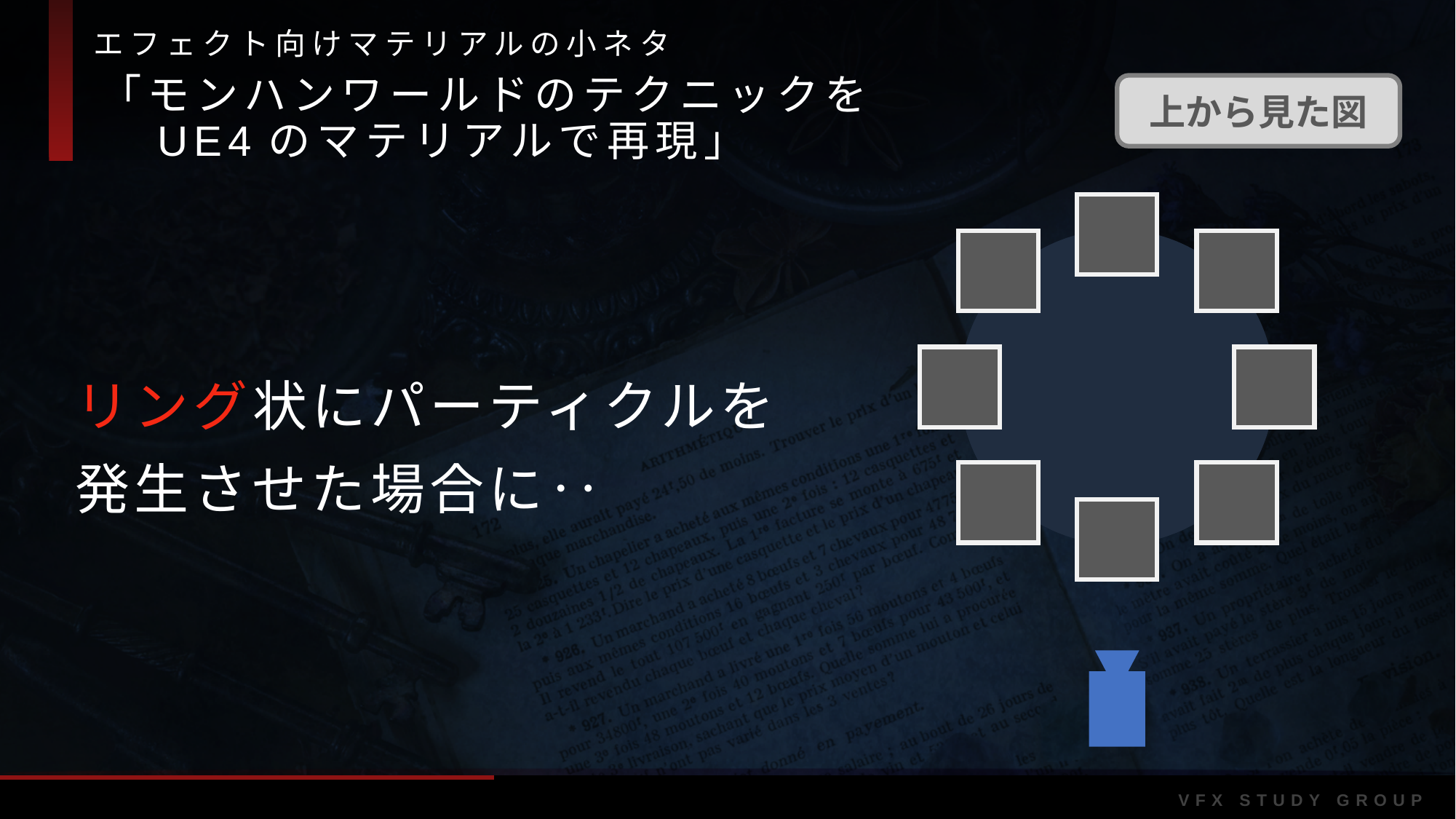

「モンハンワールドのテクニックを
　UE4のマテリアルで再現」
上から見た図

リング状にパーティクルを
発生させた場合に‥